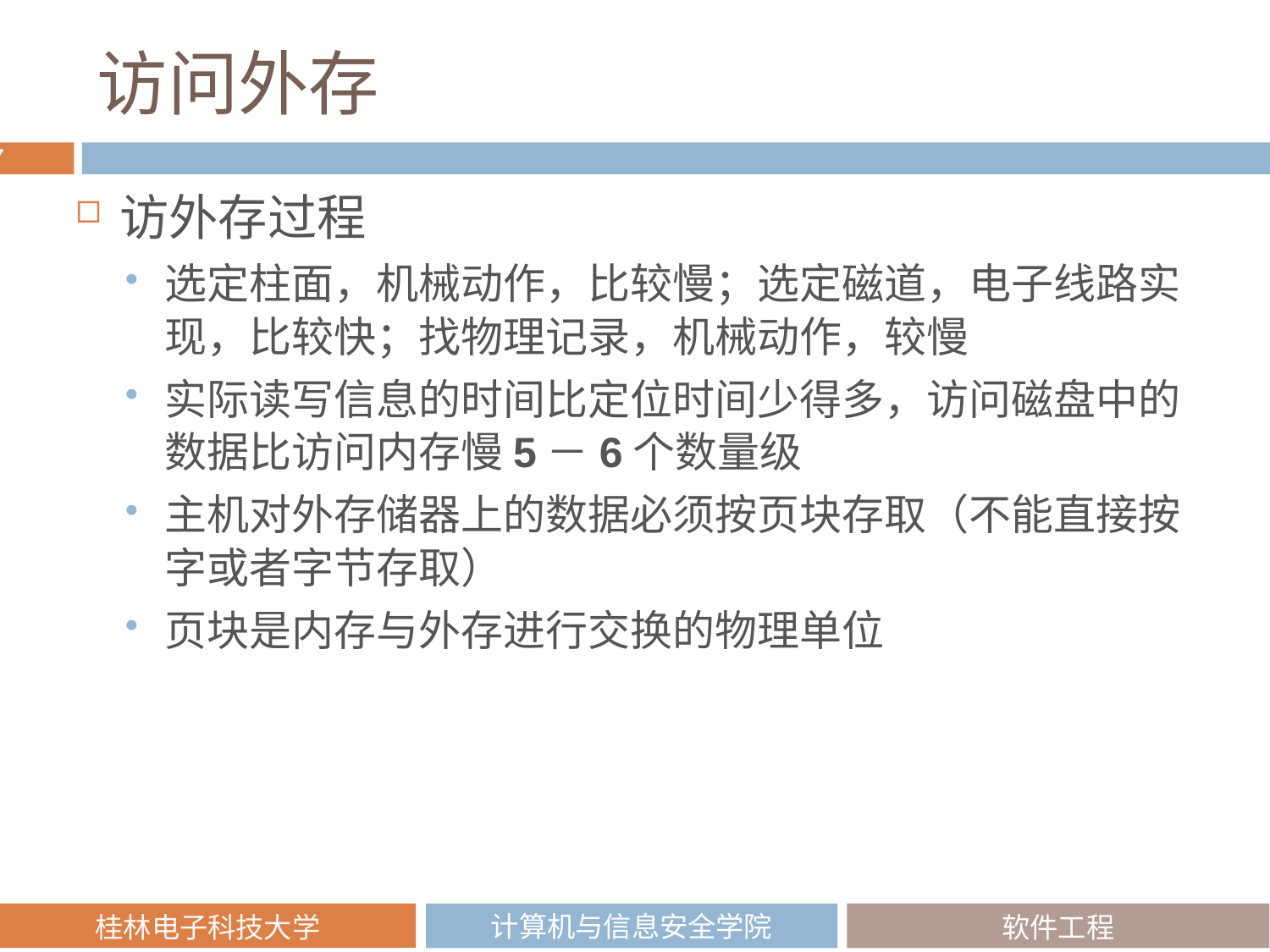

# 访问外存
访外存过程
选定柱面，机械动作，比较慢；选定磁道，电子线路实现，比较快；找物理记录，机械动作，较慢
实际读写信息的时间比定位时间少得多，访问磁盘中的数据比访问内存慢5－6个数量级
主机对外存储器上的数据必须按页块存取（不能直接按字或者字节存取）
页块是内存与外存进行交换的物理单位